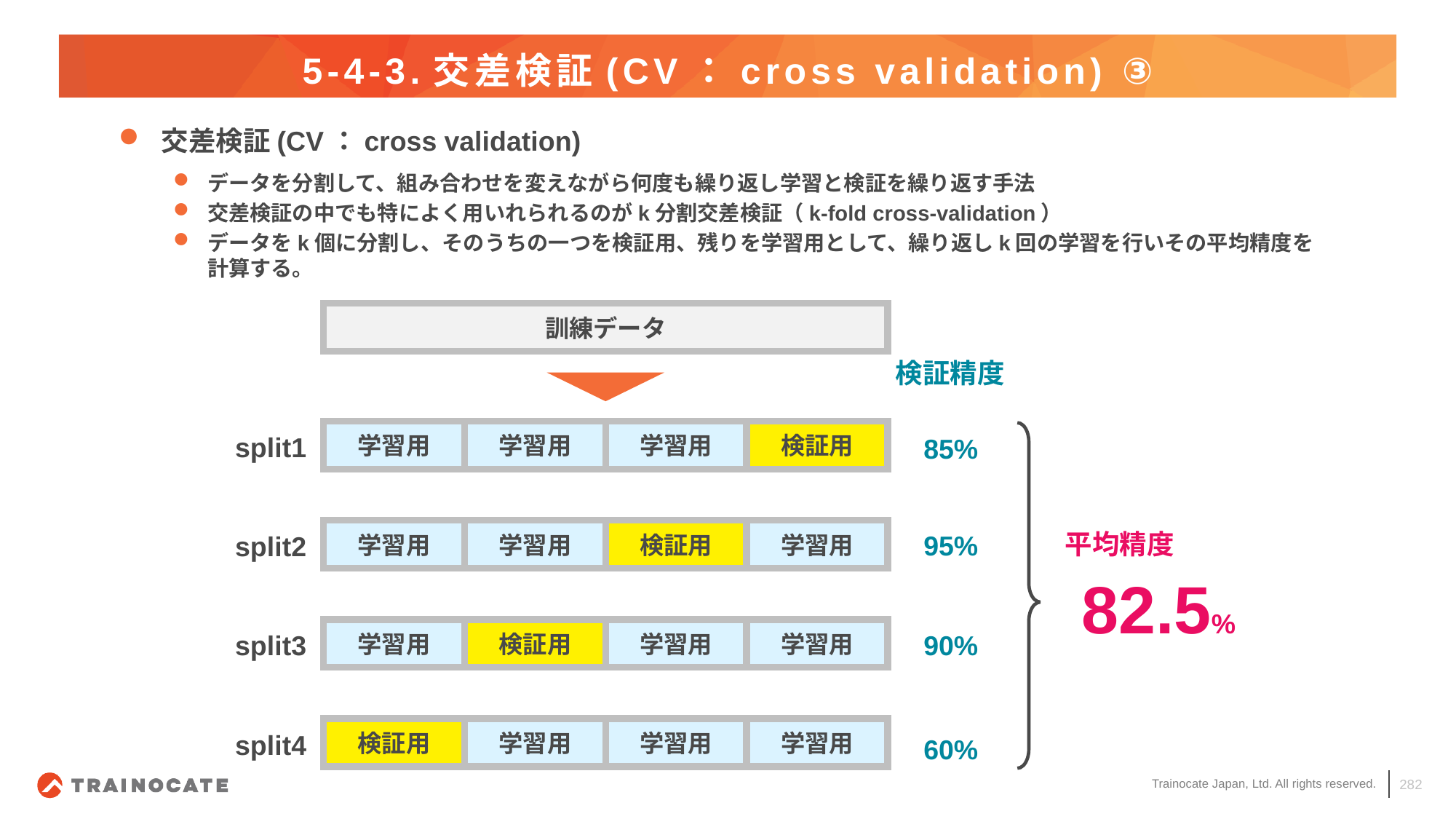

# 5-4-3.交差検証(CV：cross validation) ③
交差検証(CV：cross validation)
データを分割して、組み合わせを変えながら何度も繰り返し学習と検証を繰り返す手法
交差検証の中でも特によく用いれられるのがk分割交差検証（k-fold cross-validation）
データをk個に分割し、そのうちの一つを検証用、残りを学習用として、繰り返しk回の学習を行いその平均精度を
計算する。
訓練データ

学習用
学習用
学習用
検証用
split1

学習用
学習用
検証用
学習用
split2
学習用
検証用
学習用
学習用
split3
検証用
学習用
学習用
学習用
split4
検証精度
85%
95%
82.5%
90%
60%
平均精度
282